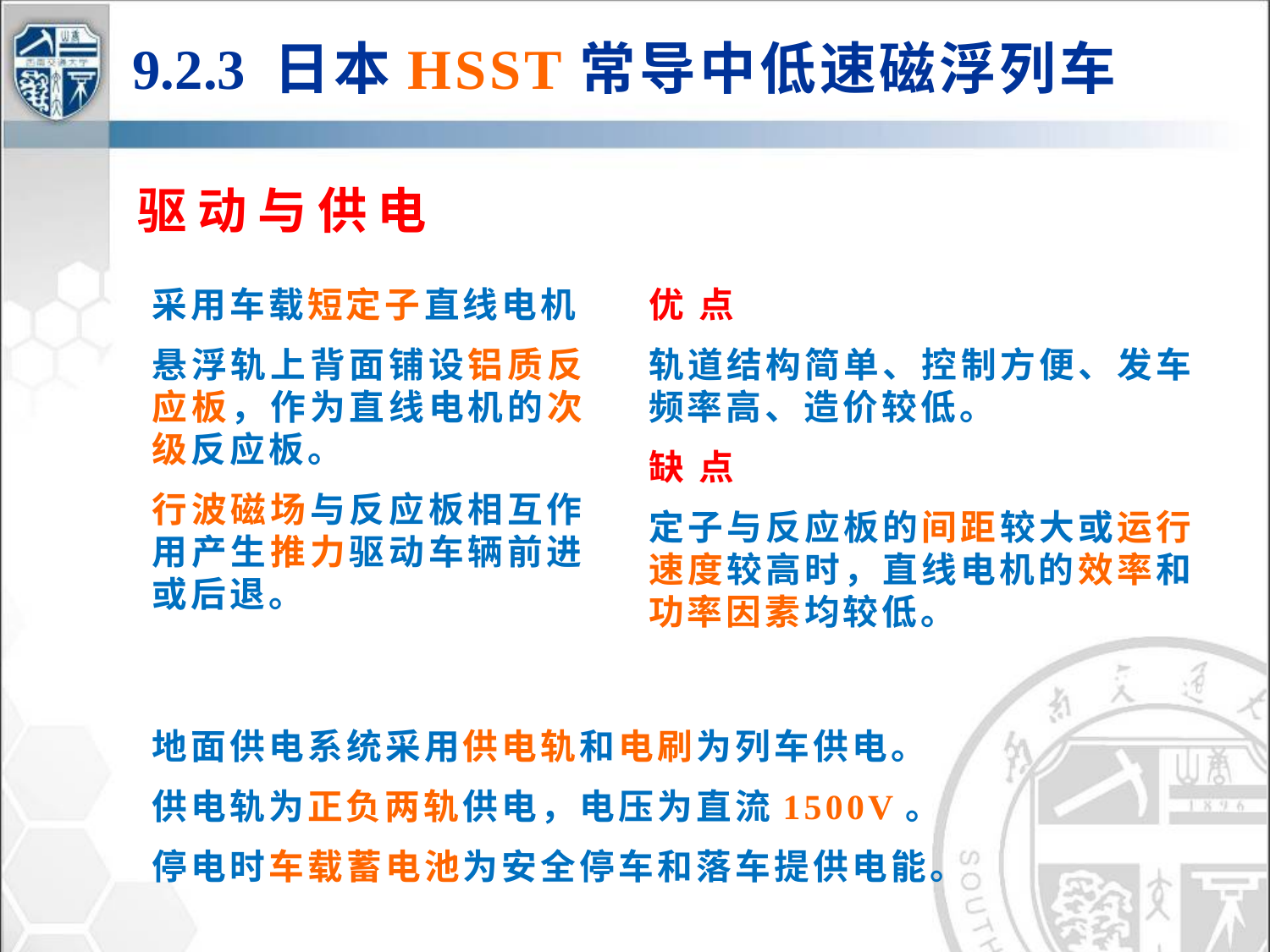

9.2.3 日本HSST常导中低速磁浮列车
驱动与供电
采用车载短定子直线电机
悬浮轨上背面铺设铝质反应板，作为直线电机的次级反应板。
行波磁场与反应板相互作用产生推力驱动车辆前进或后退。
优 点
轨道结构简单、控制方便、发车频率高、造价较低。
缺 点
定子与反应板的间距较大或运行速度较高时，直线电机的效率和功率因素均较低。
地面供电系统采用供电轨和电刷为列车供电。
供电轨为正负两轨供电，电压为直流1500V。
停电时车载蓄电池为安全停车和落车提供电能。